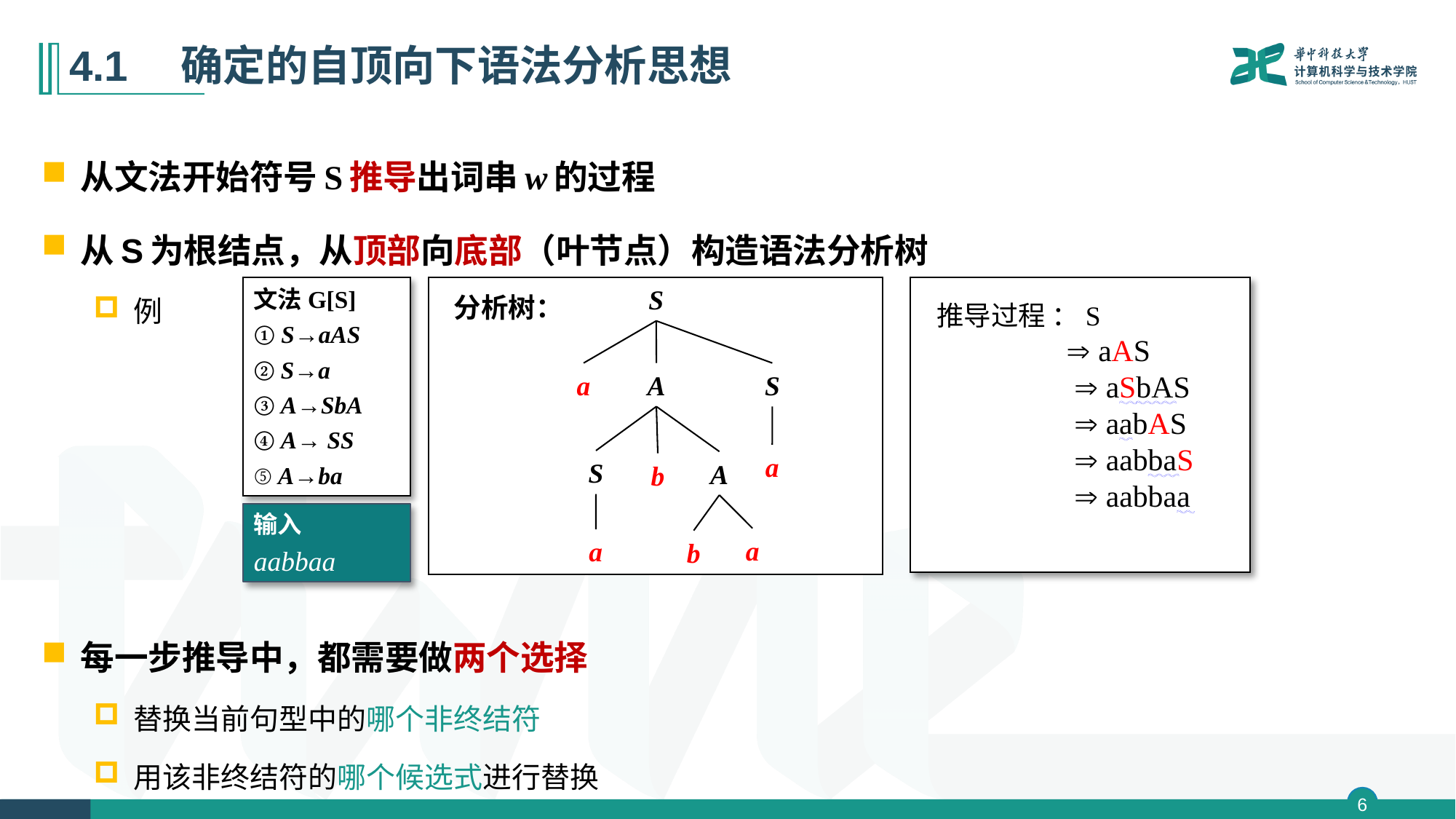

# 4.1　确定的自顶向下语法分析思想
从文法开始符号S推导出词串w的过程
从S为根结点，从顶部向底部（叶节点）构造语法分析树
例

每一步推导中，都需要做两个选择
替换当前句型中的哪个非终结符
用该非终结符的哪个候选式进行替换

文法G[S]
① S→aAS
② S→a
③ A→SbA
④ A→ SS
⑤ A→ba

分析树：
S

推导过程 ：S
                 ⇒ aAS
                  ⇒ aSbAS
                  ⇒ aabAS
                  ⇒ aabbaS
                  ⇒ aabbaa
a
A
S
S
A
b
a
a
a
b
输入
aabbaa